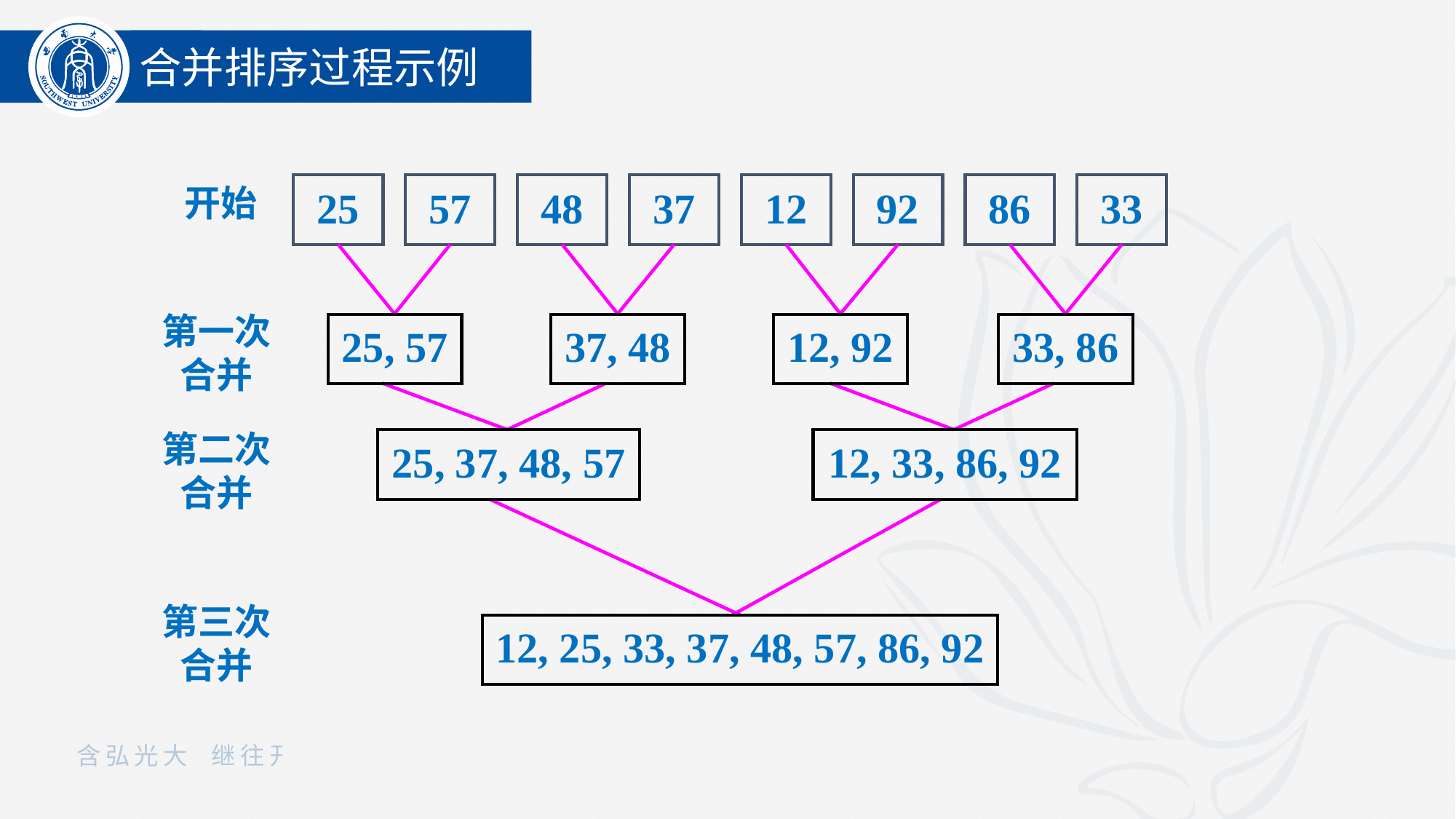

合并排序过程示例
开始
25
57
48
37
12
92
86
33

第一次合并
25, 57
37, 48
12, 92
33, 86

第二次合并
25, 37, 48, 57
12, 33, 86, 92

第三次合并
12, 25, 33, 37, 48, 57, 86, 92